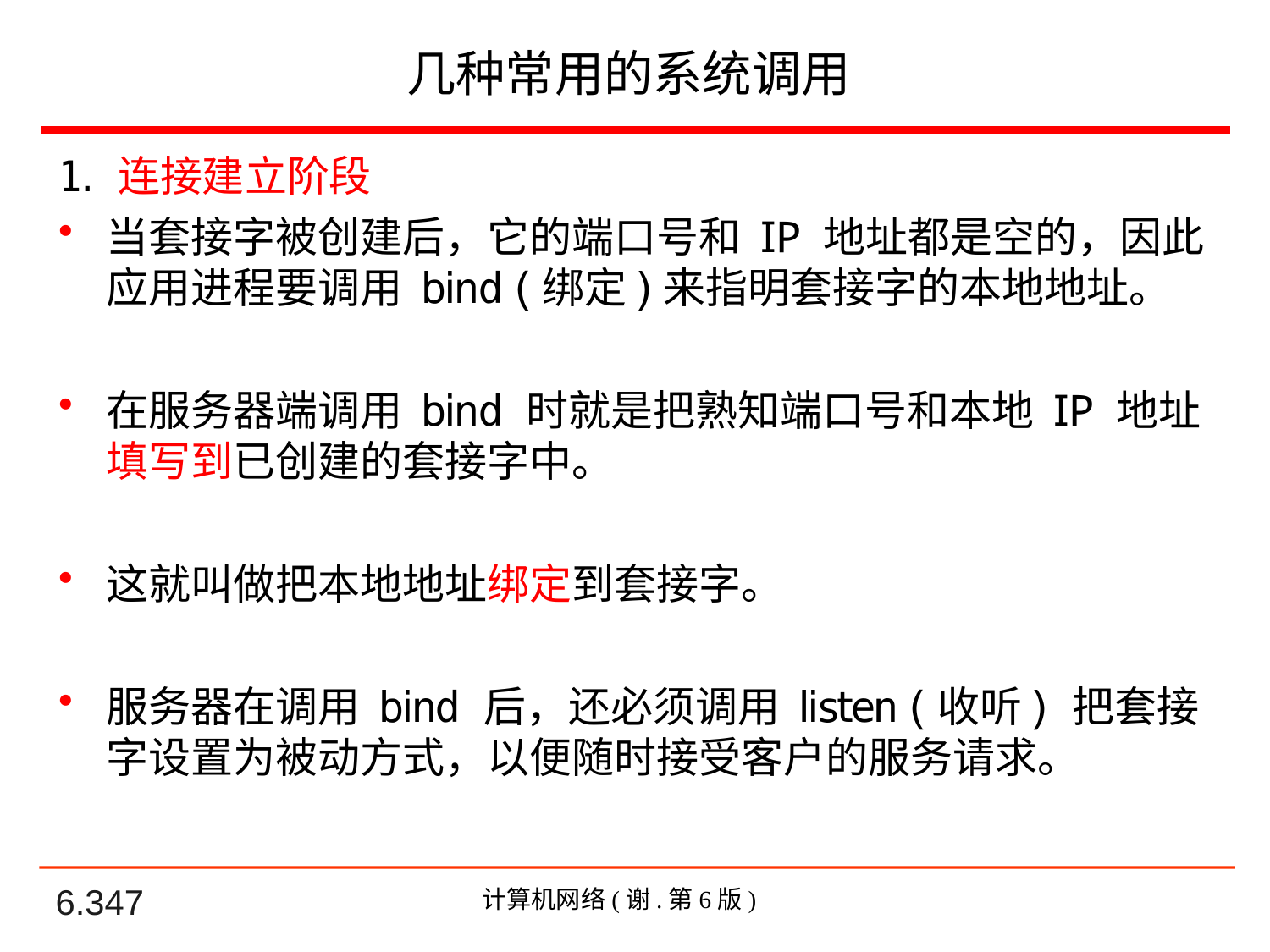

# 几种常用的系统调用
1. 连接建立阶段
当套接字被创建后，它的端口号和 IP 地址都是空的，因此应用进程要调用 bind (绑定)来指明套接字的本地地址。

在服务器端调用 bind 时就是把熟知端口号和本地 IP 地址填写到已创建的套接字中。

这就叫做把本地地址绑定到套接字。

服务器在调用 bind 后，还必须调用 listen (收听) 把套接字设置为被动方式，以便随时接受客户的服务请求。